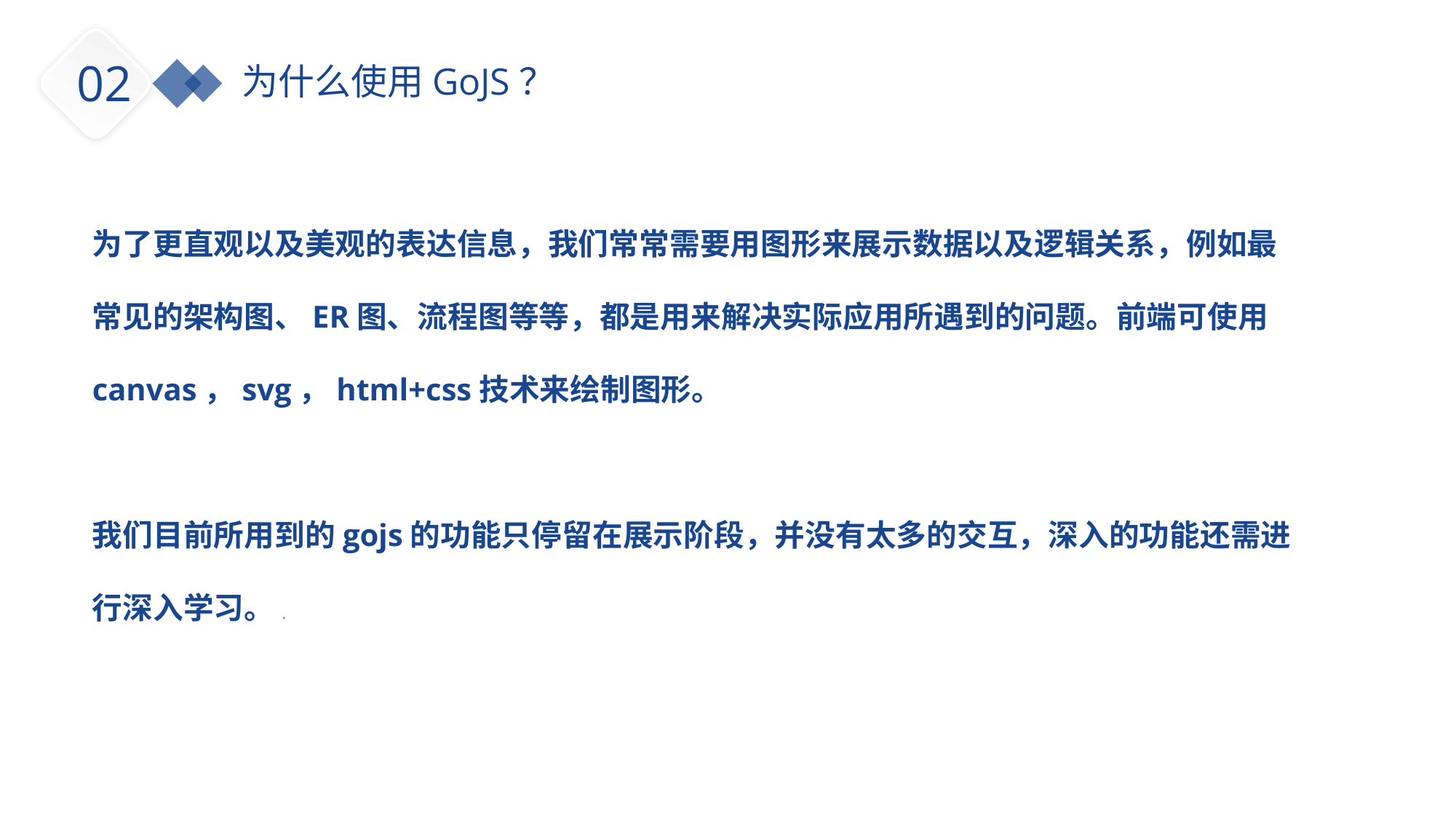

02
为什么使用GoJS？

为了更直观以及美观的表达信息，我们常常需要用图形来展示数据以及逻辑关系，例如最常见的架构图、ER图、流程图等等，都是用来解决实际应用所遇到的问题。前端可使用canvas，svg，html+css技术来绘制图形。

我们目前所用到的gojs的功能只停留在展示阶段，并没有太多的交互，深入的功能还需进行深入学习。.